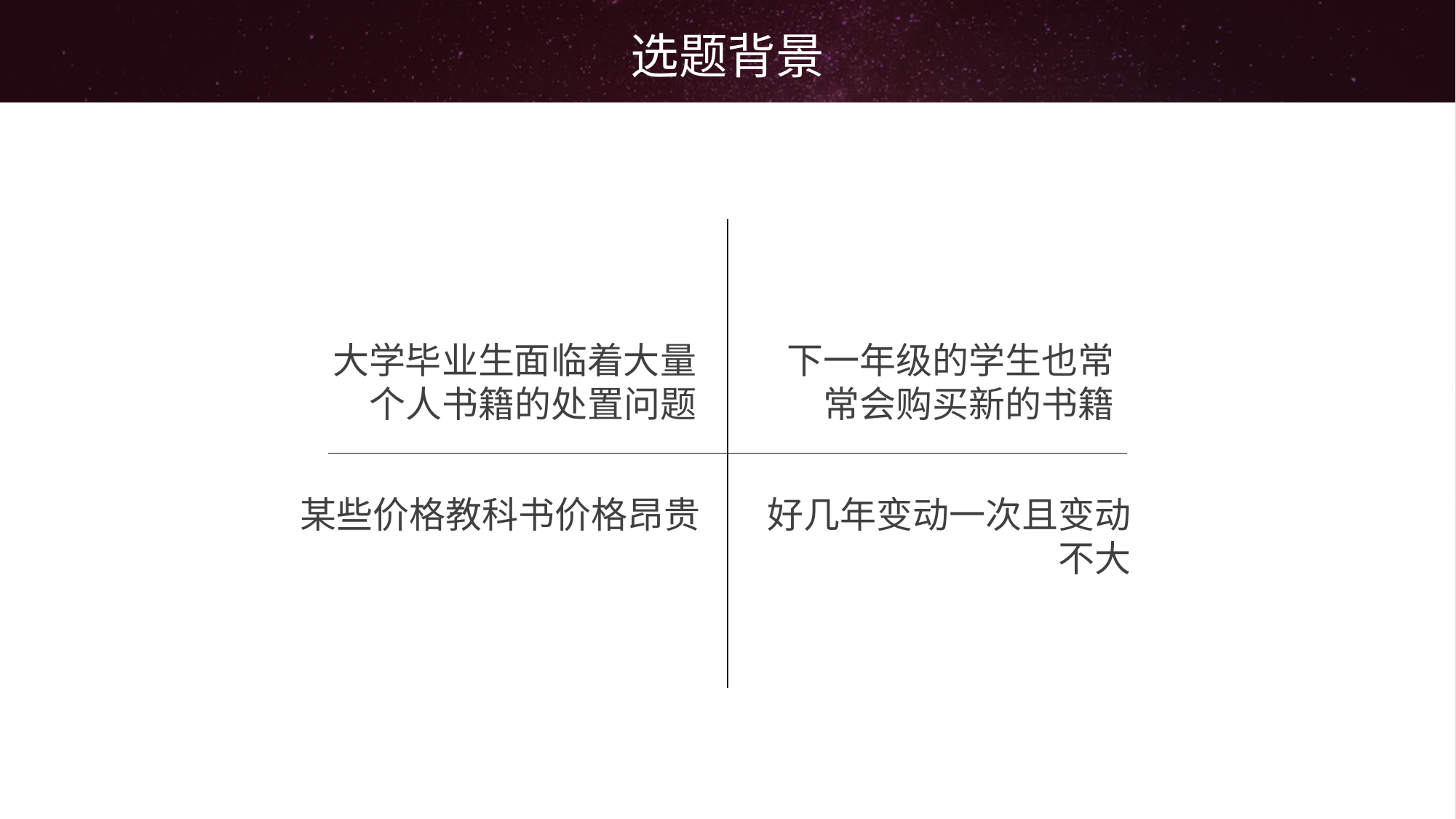

选题背景
大学毕业生面临着大量个人书籍的处置问题
下一年级的学生也常常会购买新的书籍
某些价格教科书价格昂贵
好几年变动一次且变动不大